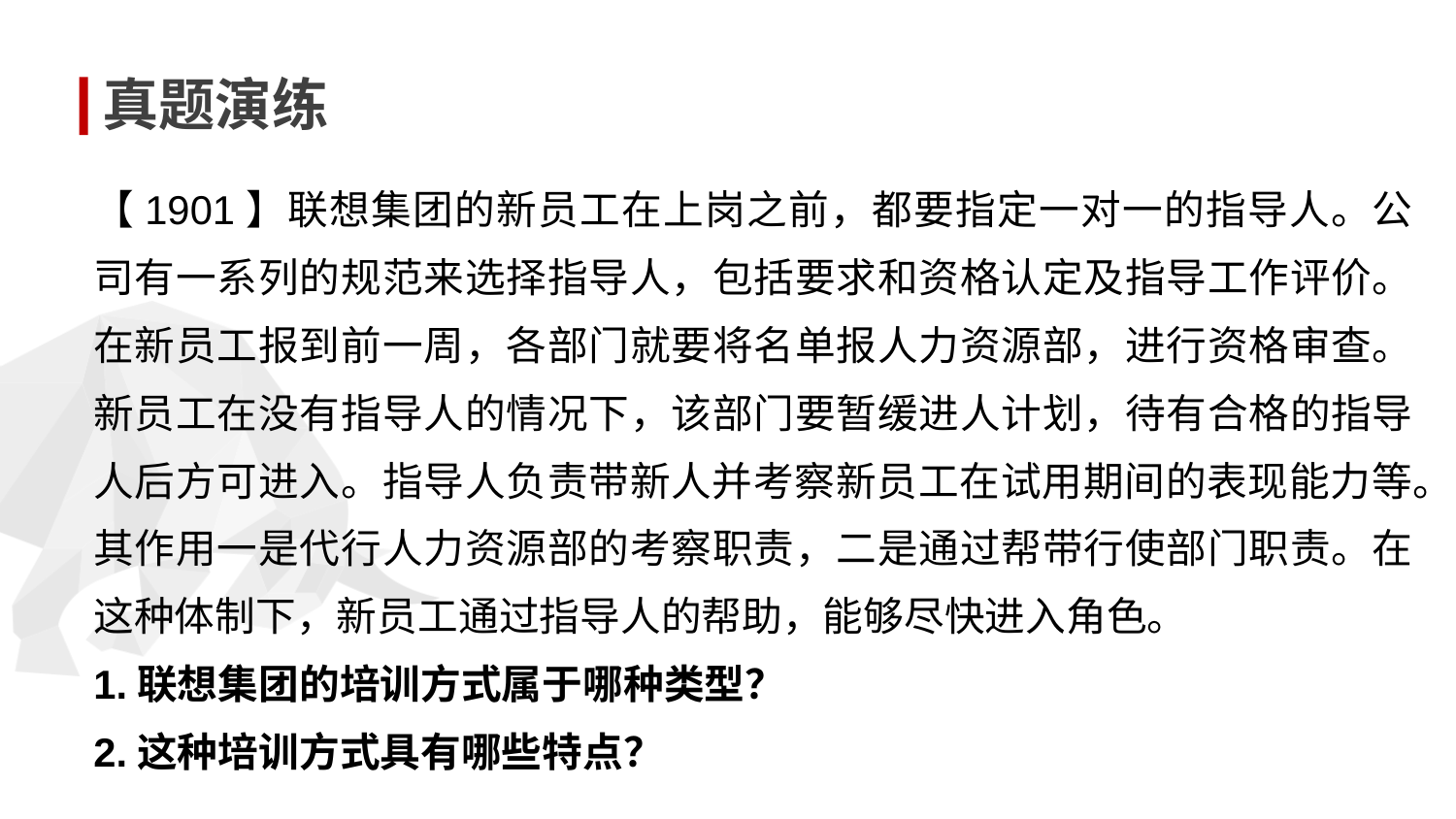

真题演练
【1901】联想集团的新员工在上岗之前，都要指定一对一的指导人。公司有一系列的规范来选择指导人，包括要求和资格认定及指导工作评价。在新员工报到前一周，各部门就要将名单报人力资源部，进行资格审查。新员工在没有指导人的情况下，该部门要暂缓进人计划，待有合格的指导人后方可进入。指导人负责带新人并考察新员工在试用期间的表现能力等。其作用一是代行人力资源部的考察职责，二是通过帮带行使部门职责。在这种体制下，新员工通过指导人的帮助，能够尽快进入角色。
1.联想集团的培训方式属于哪种类型？
2.这种培训方式具有哪些特点？